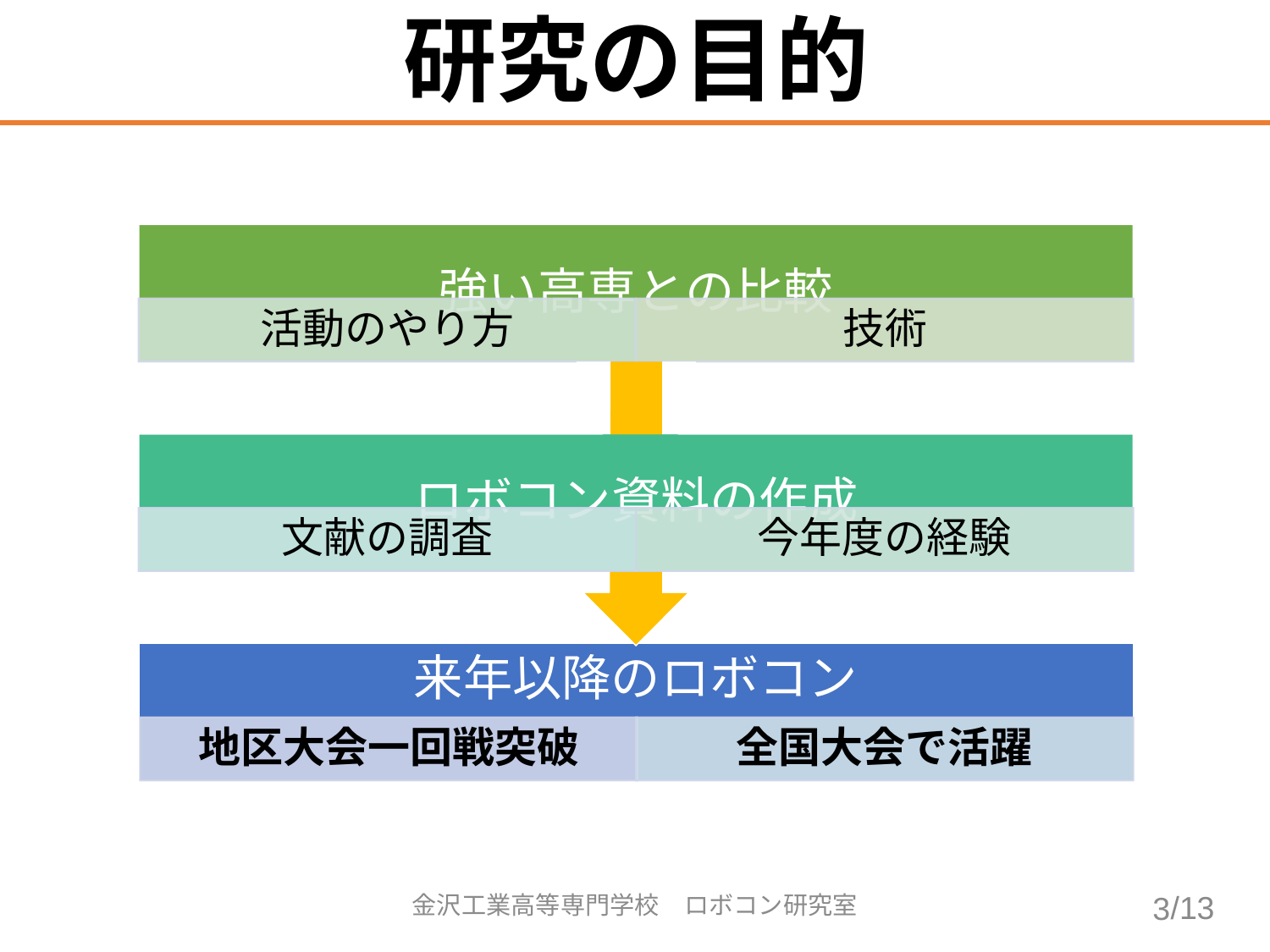

# 研究の目的
来年以降のロボコン
地区大会一回戦突破
全国大会で活躍
ロボコン資料の作成
文献の調査
今年度の経験
強い高専との比較
活動のやり方
技術

金沢工業高等専門学校　ロボコン研究室
3